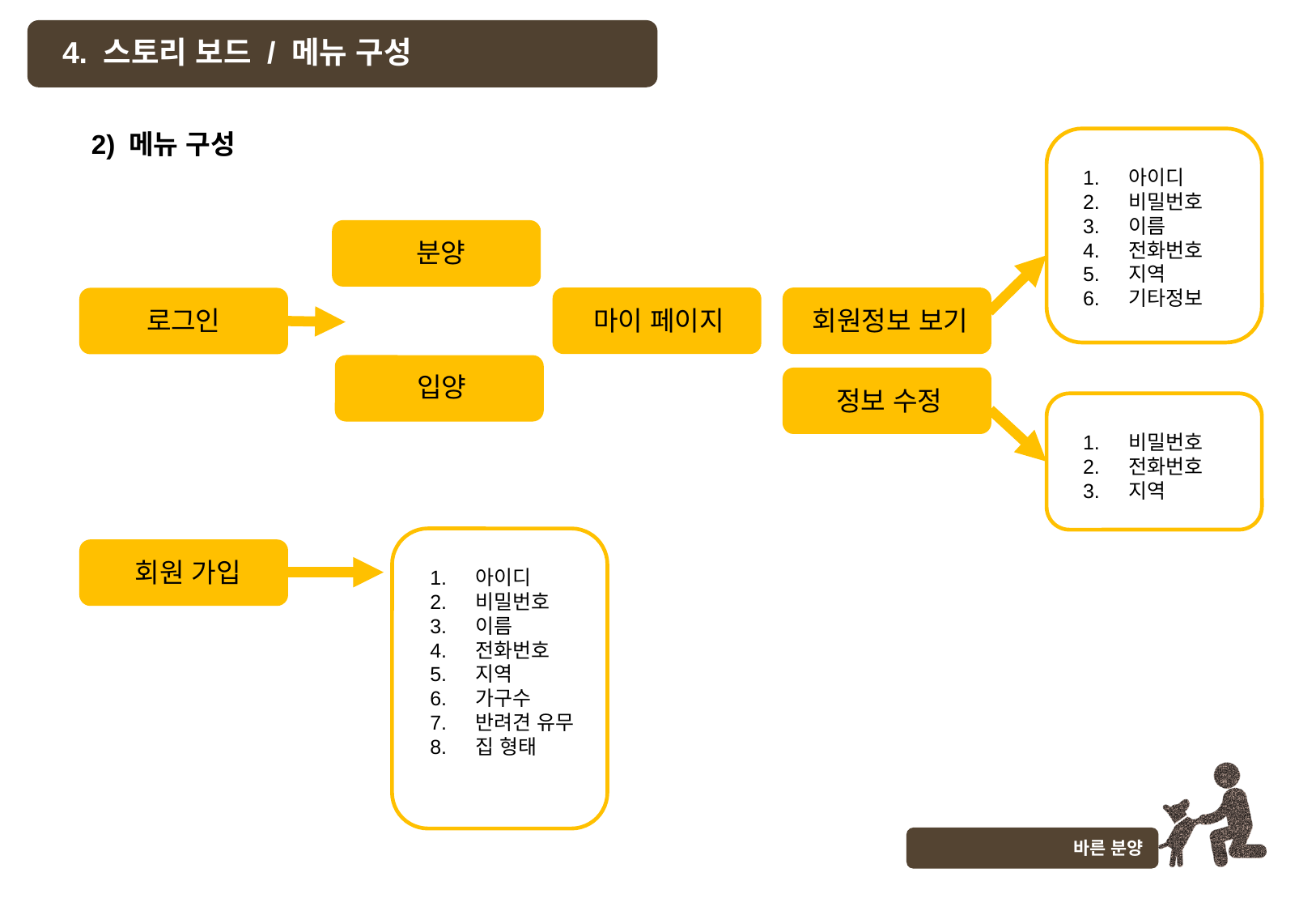

4. 스토리 보드 / 메뉴 구성
2) 메뉴 구성

아이디
비밀번호
이름
전화번호
지역
기타정보

분양

마이 페이지
회원정보 보기
로그인

입양

정보 수정

비밀번호
전화번호
지역

관리자

회원 가입
아이디
비밀번호
이름
전화번호
지역
가구수
반려견 유무
집 형태